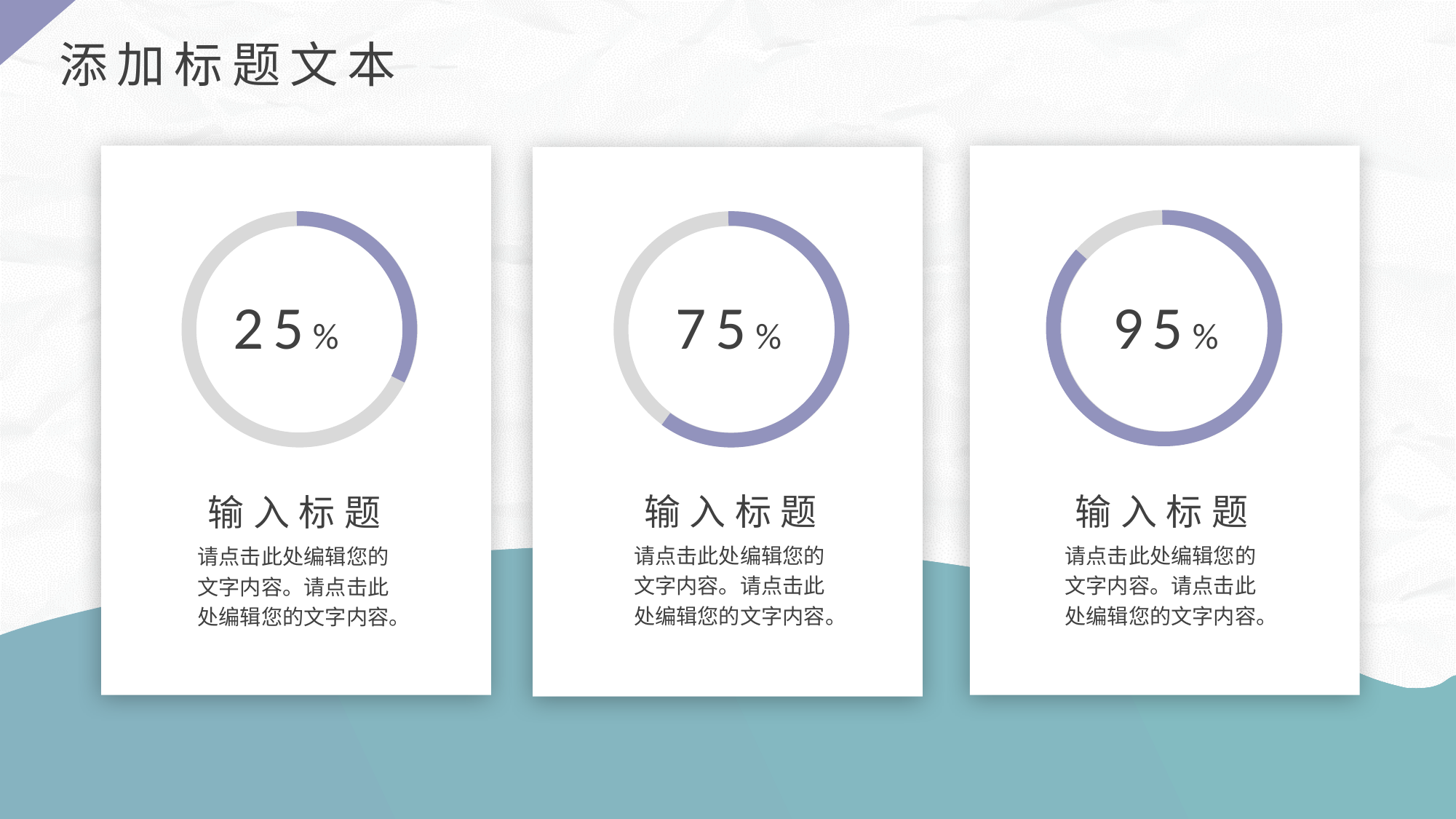

添加标题文本

25%
输入标题
请点击此处编辑您的文字内容。请点击此处编辑您的文字内容。

95%
输入标题
请点击此处编辑您的文字内容。请点击此处编辑您的文字内容。

75%
输入标题
请点击此处编辑您的文字内容。请点击此处编辑您的文字内容。